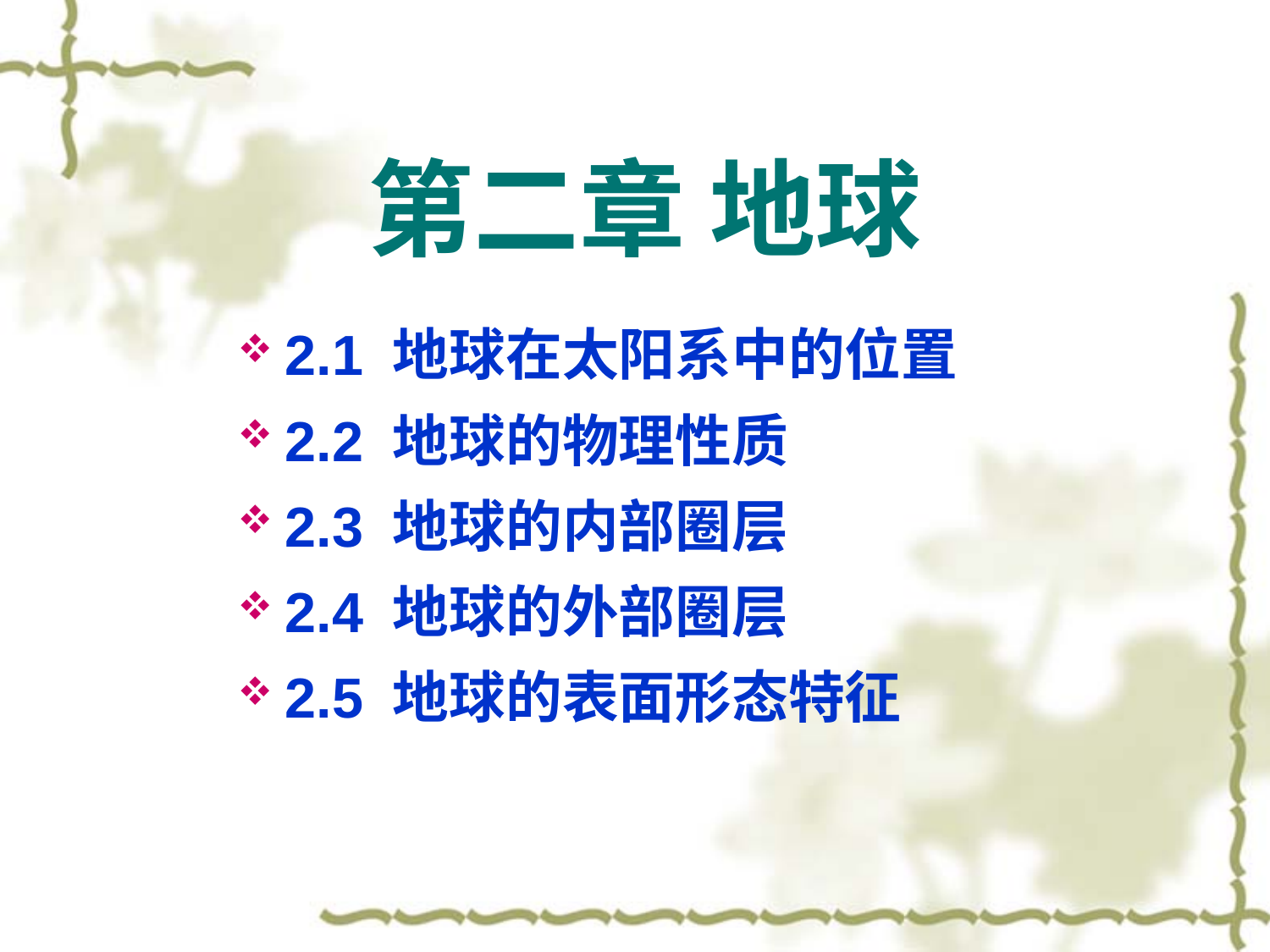

# 第二章 地球
2.1 地球在太阳系中的位置
2.2 地球的物理性质
2.3 地球的内部圈层
2.4 地球的外部圈层
2.5 地球的表面形态特征